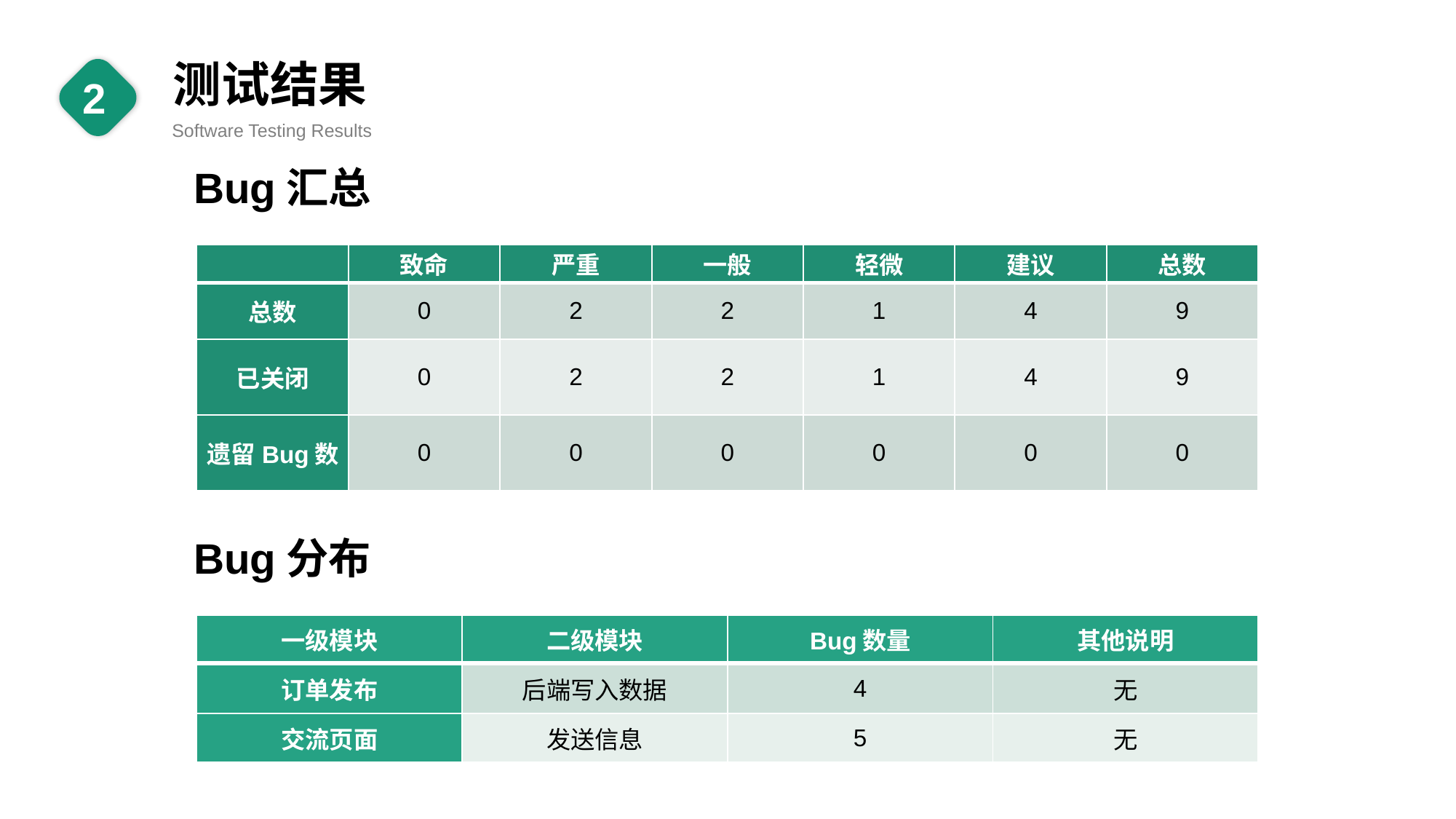

测试结果
Software Testing Results

2
Bug汇总
|  | 致命 | 严重 | 一般 | 轻微 | 建议 | 总数 |
| --- | --- | --- | --- | --- | --- | --- |
| 总数 | 0 | 2 | 2 | 1 | 4 | 9 |
| 已关闭 | 0 | 2 | 2 | 1 | 4 | 9 |
| 遗留Bug数 | 0 | 0 | 0 | 0 | 0 | 0 |
Bug分布
| 一级模块 | 二级模块 | Bug数量 | 其他说明 |
| --- | --- | --- | --- |
| 订单发布 | 后端写入数据 | 4 | 无 |
| 交流页面 | 发送信息 | 5 | 无 |